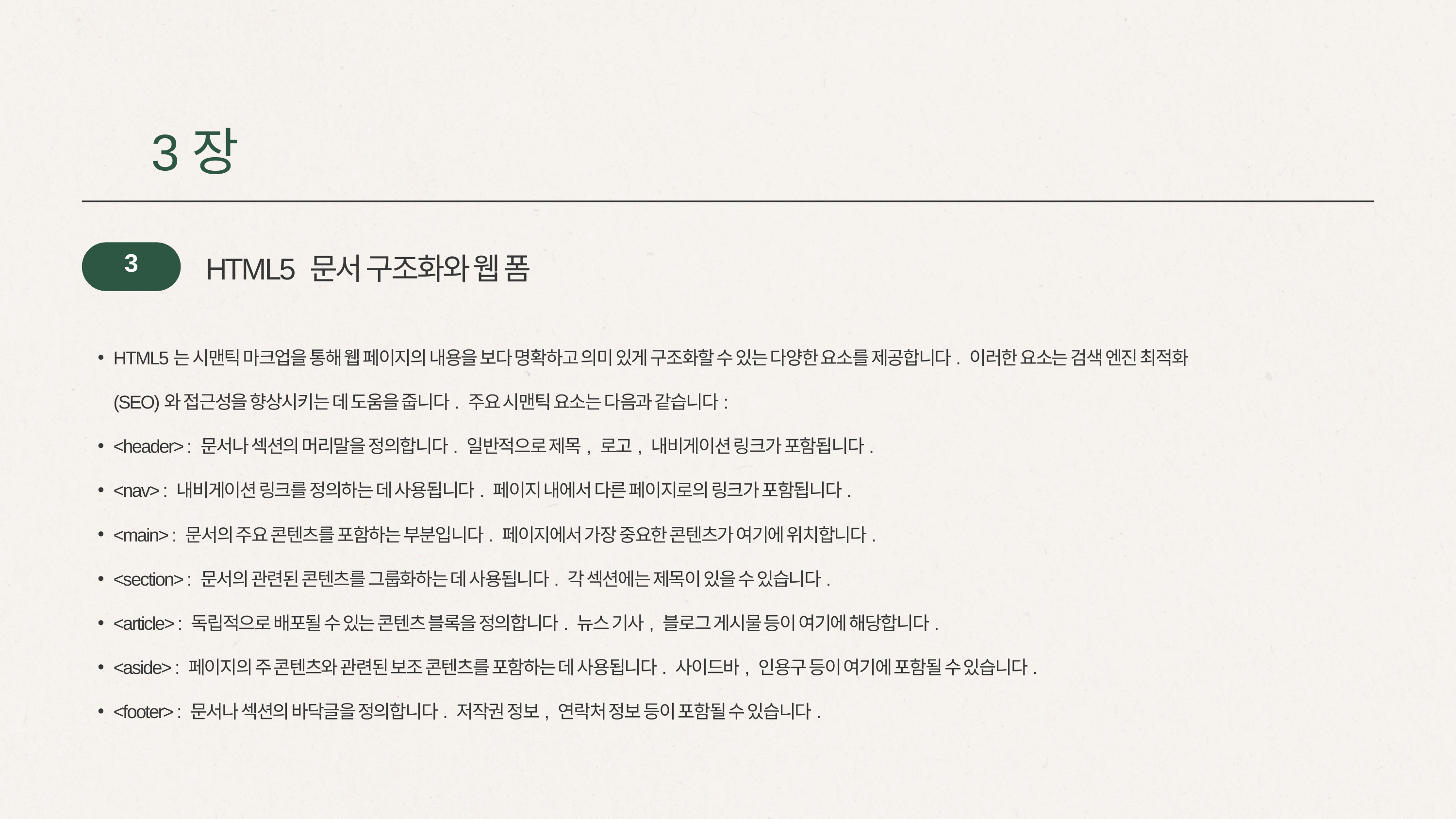

3장

3
HTML5 문서 구조화와 웹 폼

HTML5는 시맨틱 마크업을 통해 웹 페이지의 내용을 보다 명확하고 의미 있게 구조화할 수 있는 다양한 요소를 제공합니다. 이러한 요소는 검색 엔진 최적화(SEO)와 접근성을 향상시키는 데 도움을 줍니다. 주요 시맨틱 요소는 다음과 같습니다:
<header> : 문서나 섹션의 머리말을 정의합니다. 일반적으로 제목, 로고, 내비게이션 링크가 포함됩니다.
<nav> : 내비게이션 링크를 정의하는 데 사용됩니다. 페이지 내에서 다른 페이지로의 링크가 포함됩니다.
<main> : 문서의 주요 콘텐츠를 포함하는 부분입니다. 페이지에서 가장 중요한 콘텐츠가 여기에 위치합니다.
<section> : 문서의 관련된 콘텐츠를 그룹화하는 데 사용됩니다. 각 섹션에는 제목이 있을 수 있습니다.
<article> : 독립적으로 배포될 수 있는 콘텐츠 블록을 정의합니다. 뉴스 기사, 블로그 게시물 등이 여기에 해당합니다.
<aside> : 페이지의 주 콘텐츠와 관련된 보조 콘텐츠를 포함하는 데 사용됩니다. 사이드바, 인용구 등이 여기에 포함될 수 있습니다.
<footer> : 문서나 섹션의 바닥글을 정의합니다. 저작권 정보, 연락처 정보 등이 포함될 수 있습니다.